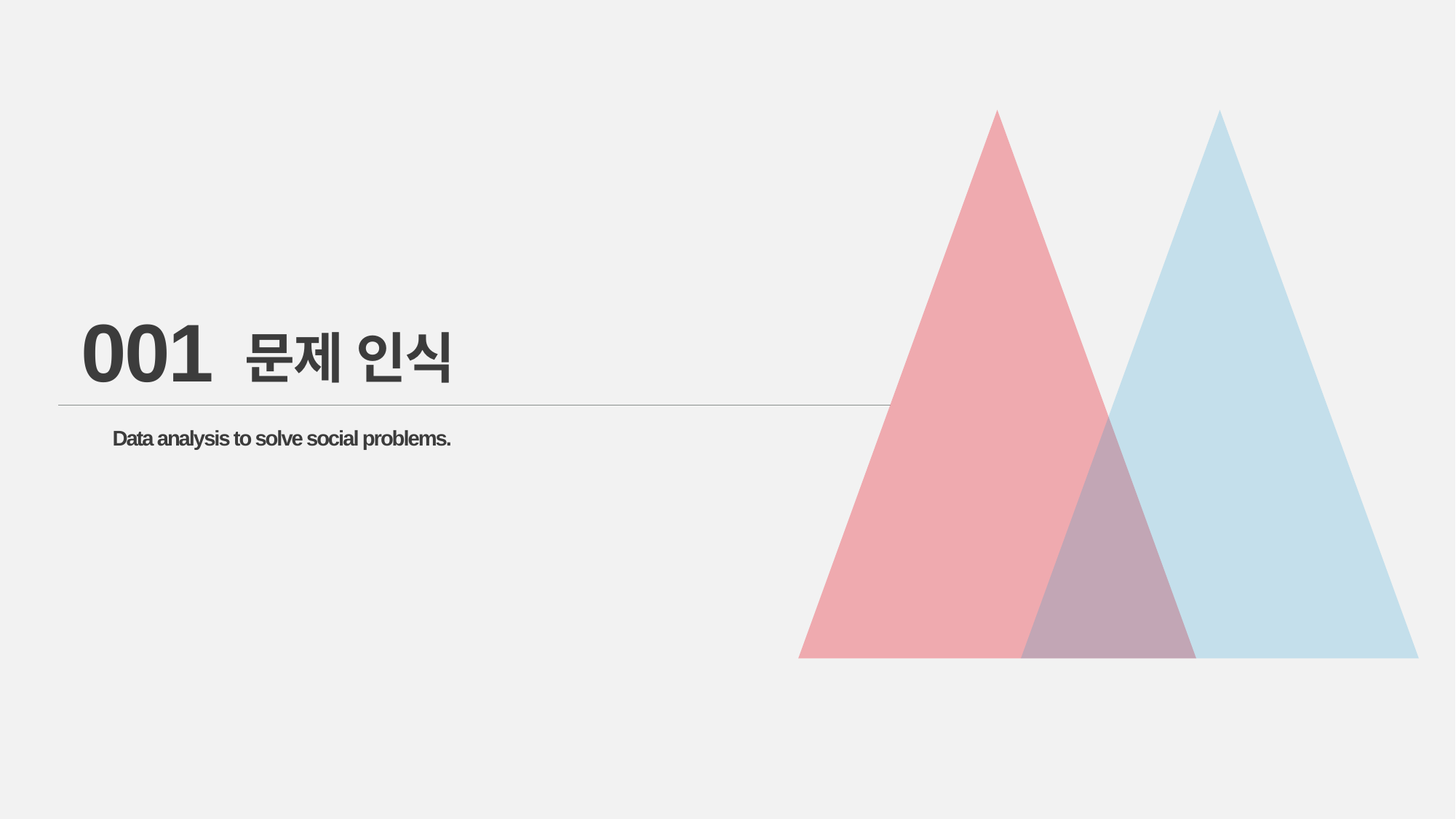

001
문제 인식
Data analysis to solve social problems.